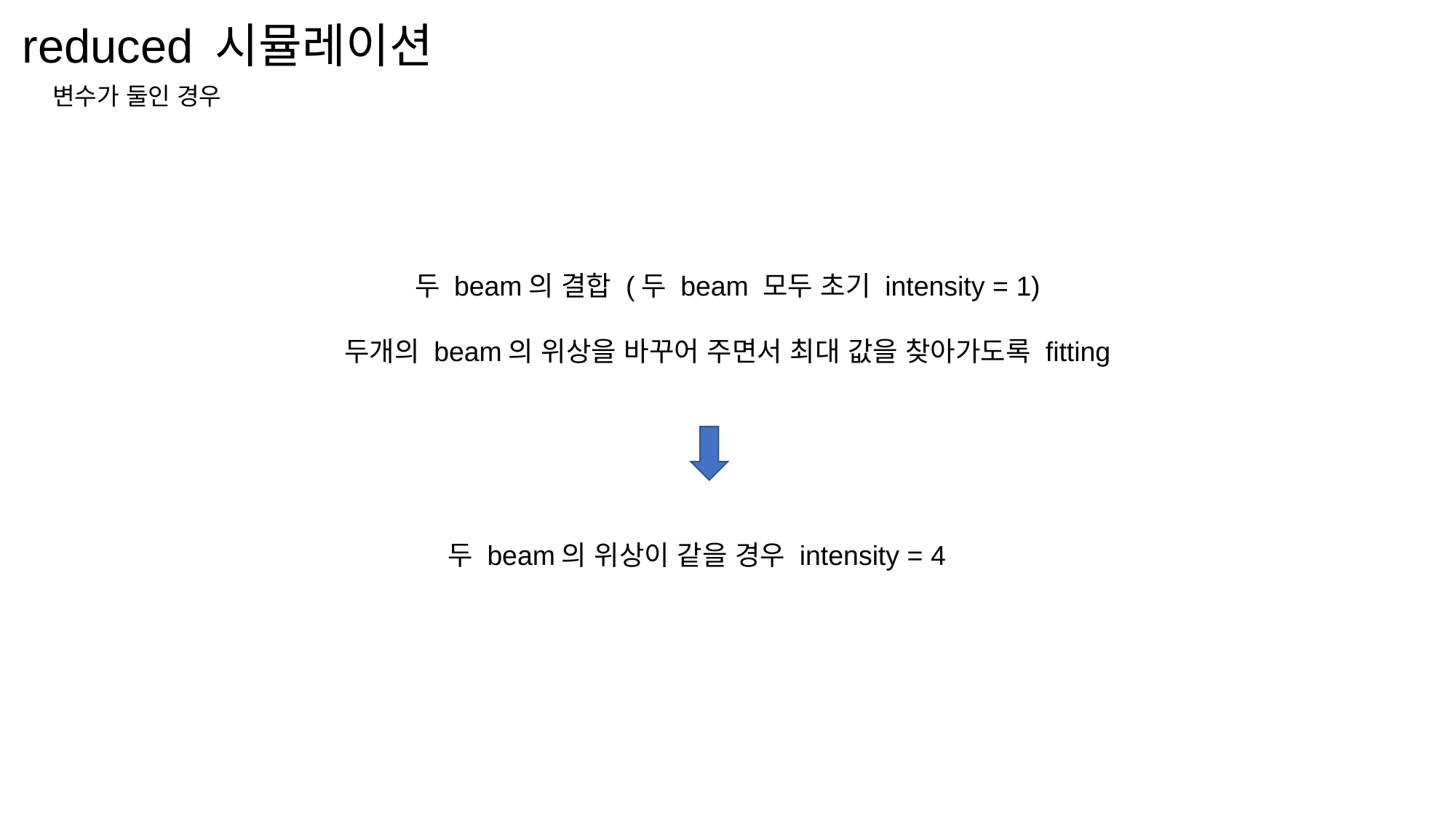

# reduced 시뮬레이션
변수가 둘인 경우
두 beam의 결합 (두 beam 모두 초기 intensity = 1)

두개의 beam의 위상을 바꾸어 주면서 최대 값을 찾아가도록 fitting

두 beam의 위상이 같을 경우 intensity = 4